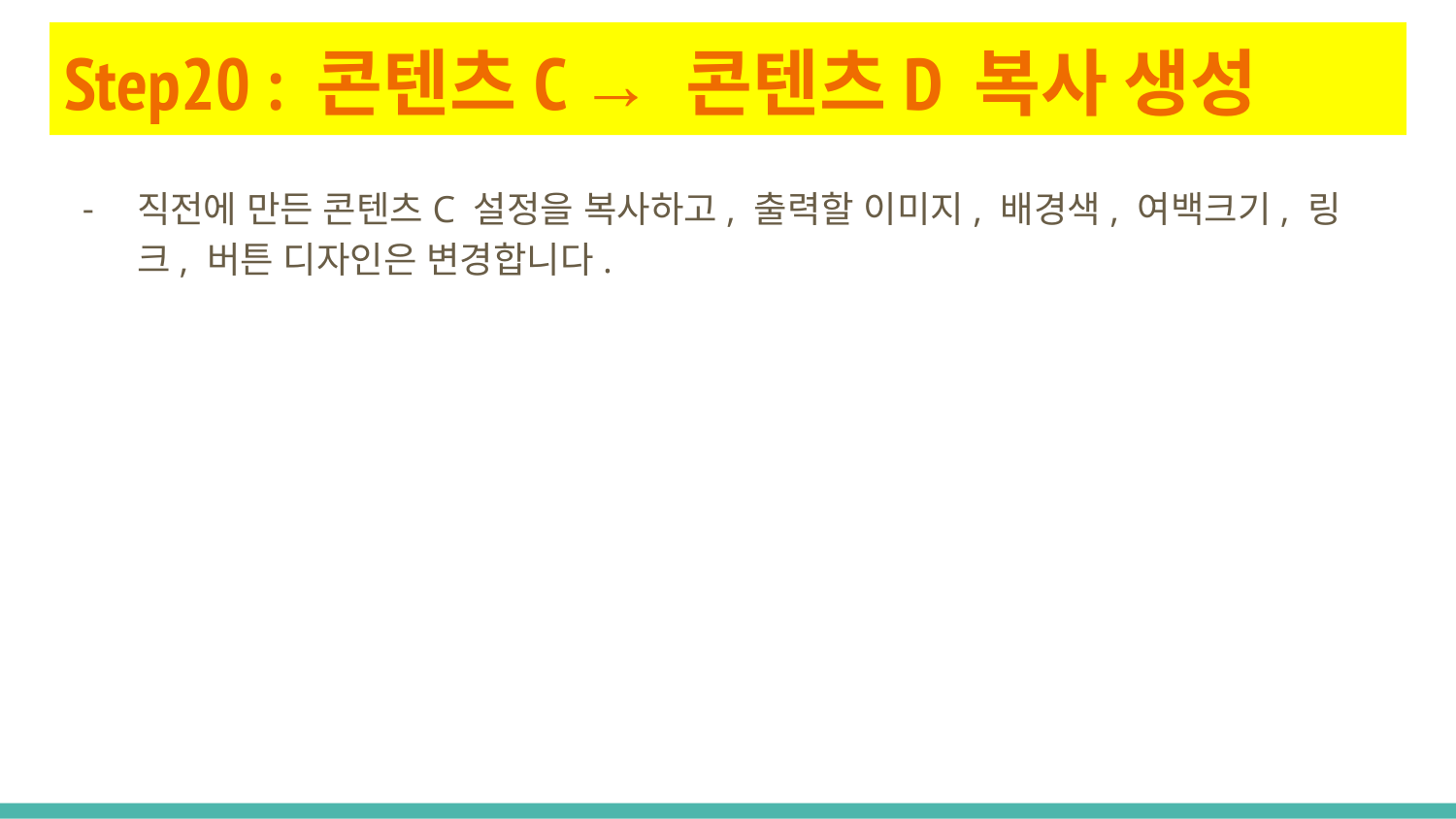

# Step20 : 콘텐츠C → 콘텐츠D 복사 생성
직전에 만든 콘텐츠C 설정을 복사하고, 출력할 이미지, 배경색, 여백크기, 링크, 버튼 디자인은 변경합니다.